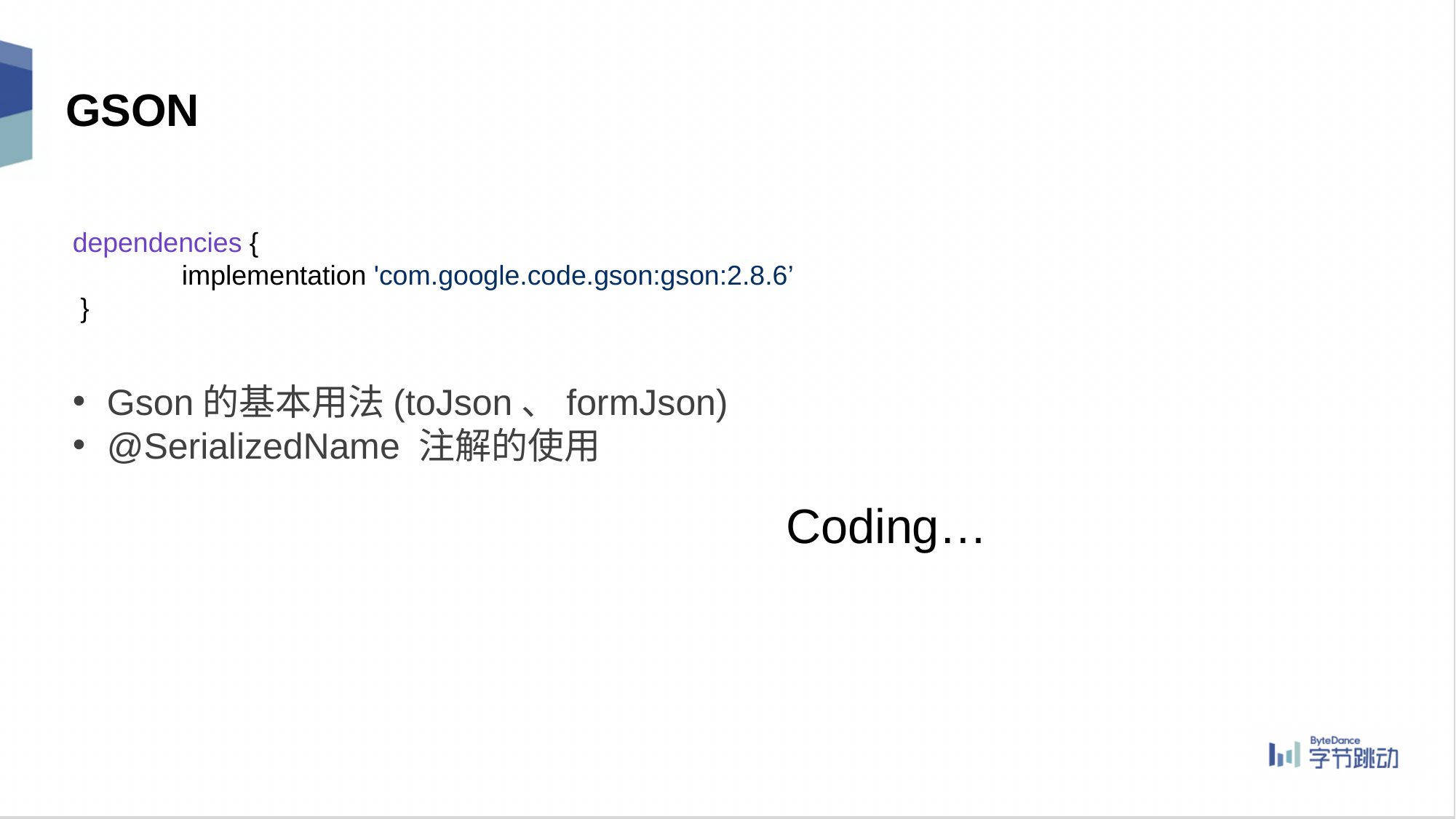

GSON
dependencies {
	implementation 'com.google.code.gson:gson:2.8.6’
 }
Gson的基本用法(toJson、formJson)
@SerializedName 注解的使用
Coding…
23